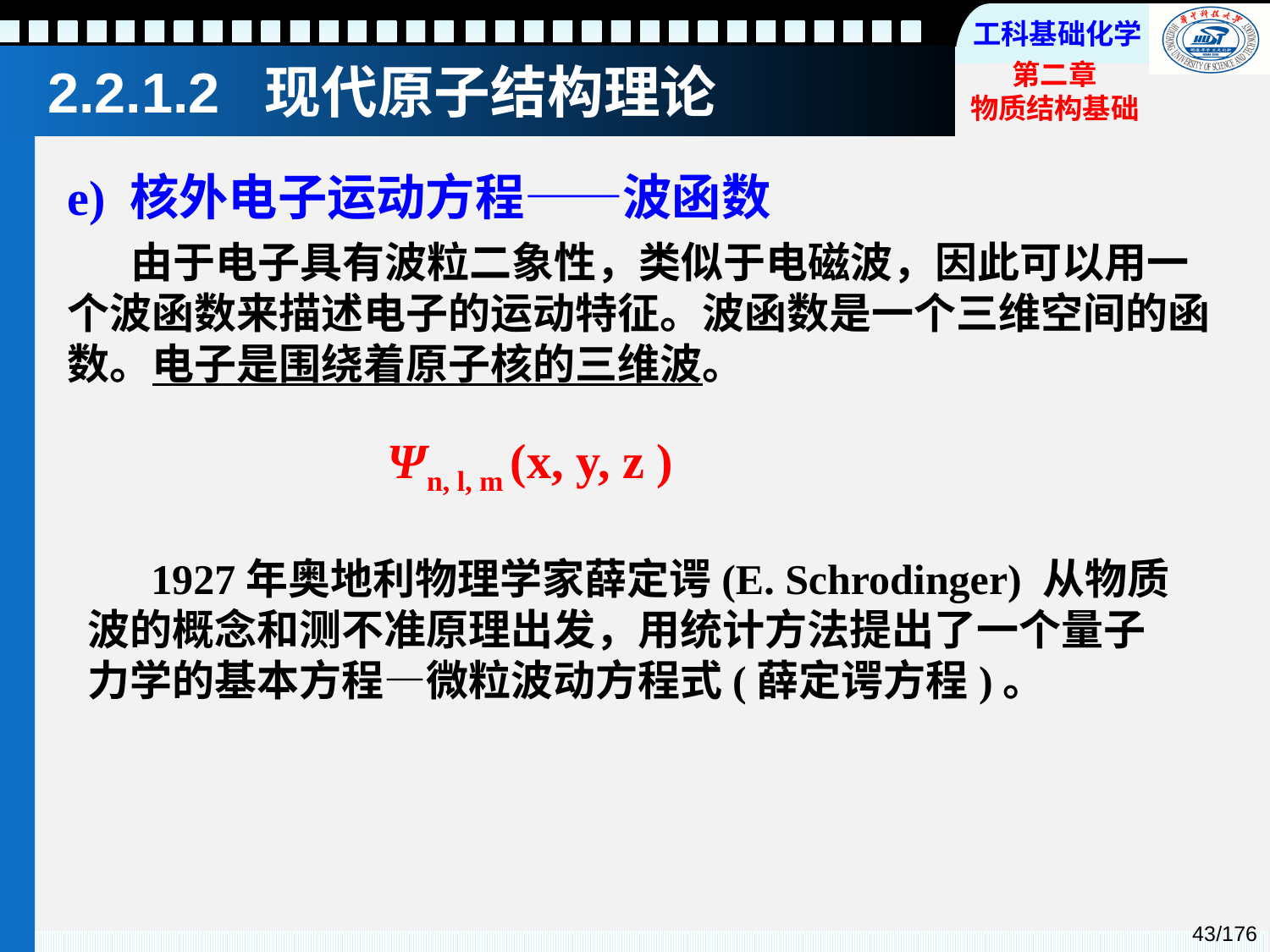

2.2.1.2  现代原子结构理论
e) 核外电子运动方程——波函数
由于电子具有波粒二象性，类似于电磁波，因此可以用一个波函数来描述电子的运动特征。波函数是一个三维空间的函数。电子是围绕着原子核的三维波。
Ψn, l, m (x, y, z )
1927年奥地利物理学家薛定谔(E. Schrodinger) 从物质波的概念和测不准原理出发，用统计方法提出了一个量子力学的基本方程—微粒波动方程式(薛定谔方程)。